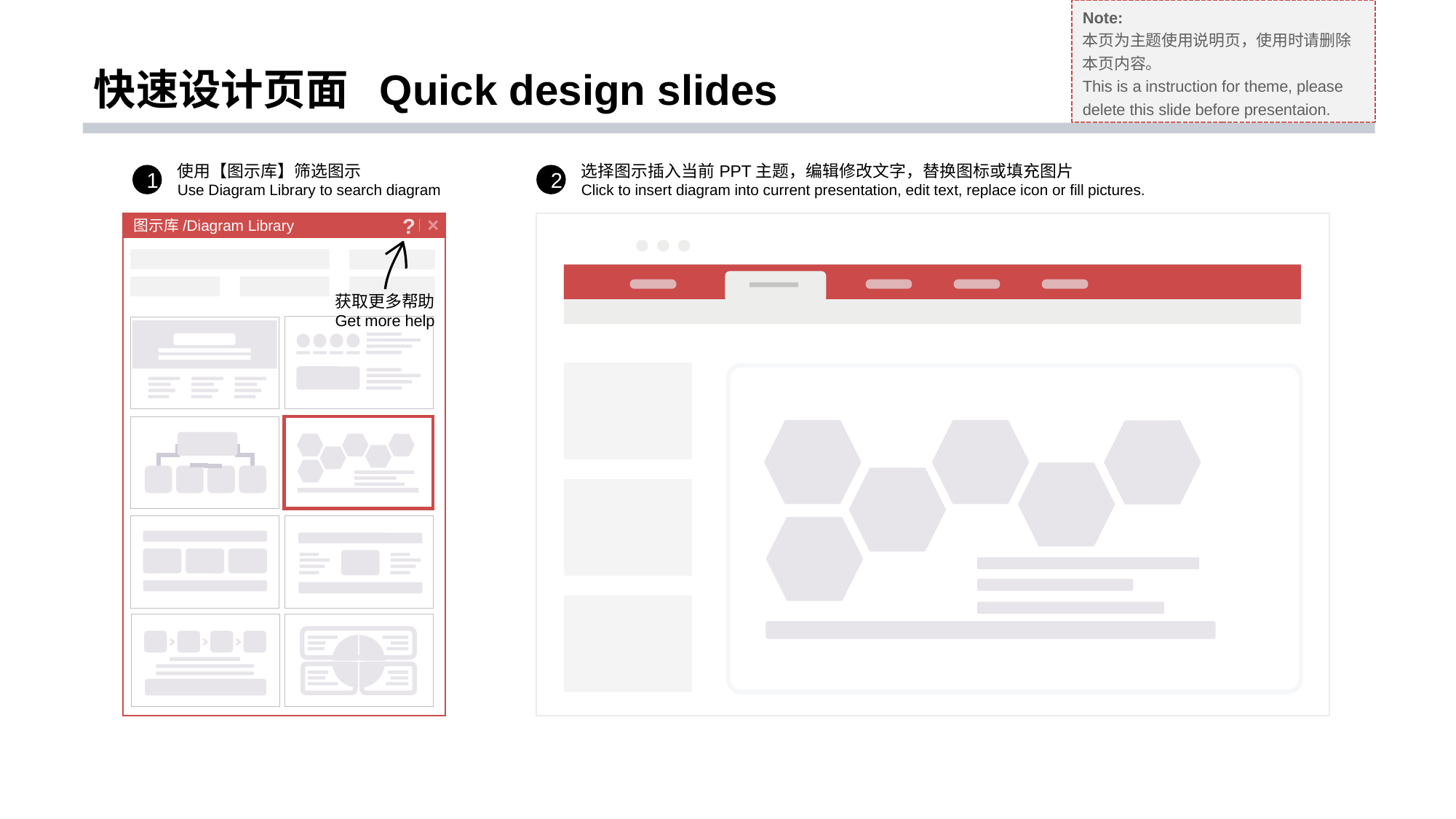

Note:
本页为主题使用说明页，使用时请删除本页内容。
This is a instruction for theme, please delete this slide before presentaion.
快速设计页面  Quick design slides

使用【图示库】筛选图示
Use Diagram Library to search diagram
选择图示插入当前PPT主题，编辑修改文字，替换图标或填充图片
Click to insert diagram into current presentation, edit text, replace icon or fill pictures.
1
2

图示库/Diagram Library

?

获取更多帮助
Get more help